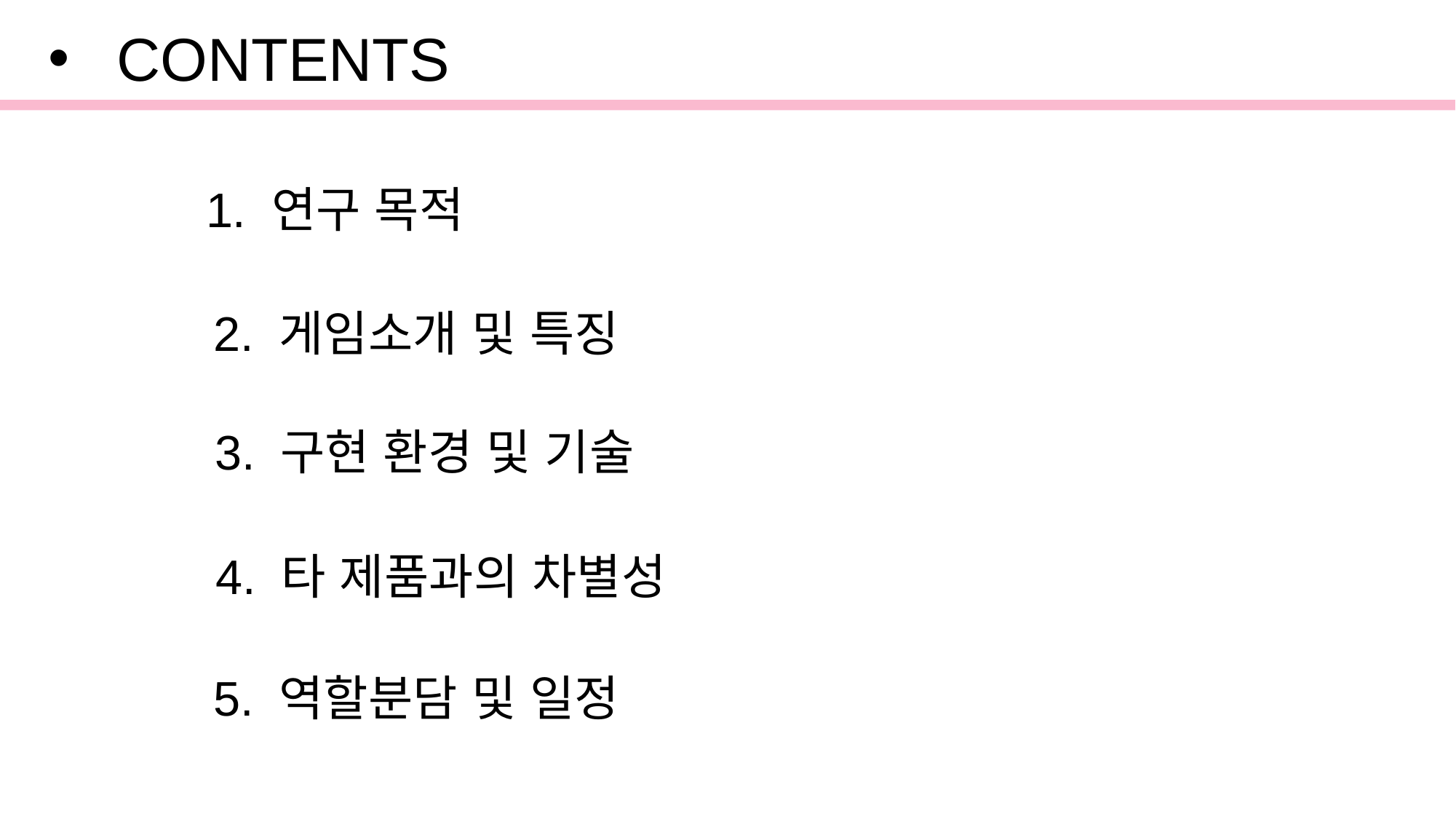

CONTENTS

1. 연구 목적
2. 게임소개 및 특징
3. 구현 환경 및 기술
4. 타 제품과의 차별성
5. 역할분담 및 일정